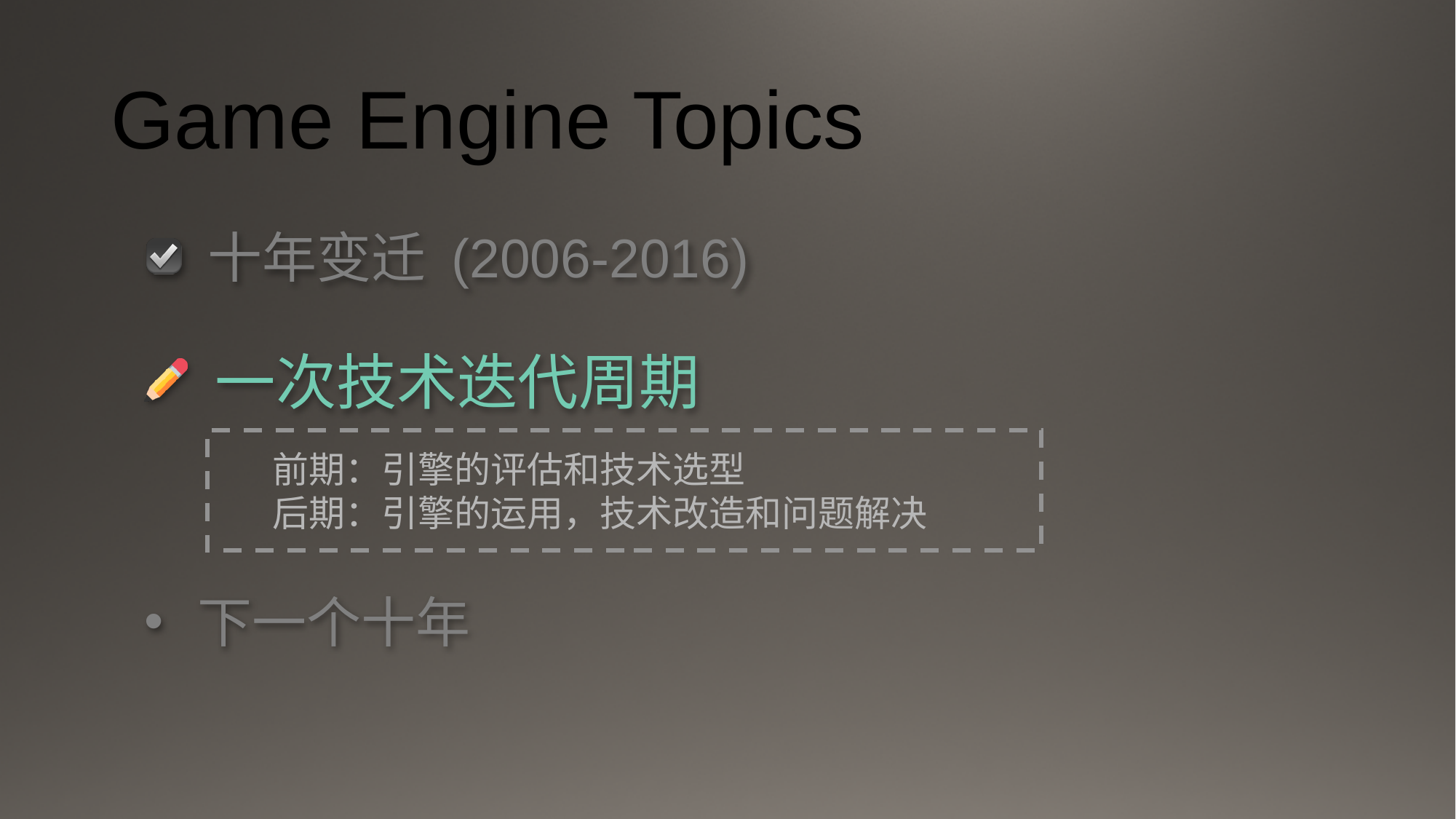

# Game Engine Topics
 十年变迁 (2006-2016)
 一次技术迭代周期

 下一个十年
前期：引擎的评估和技术选型
后期：引擎的运用，技术改造和问题解决